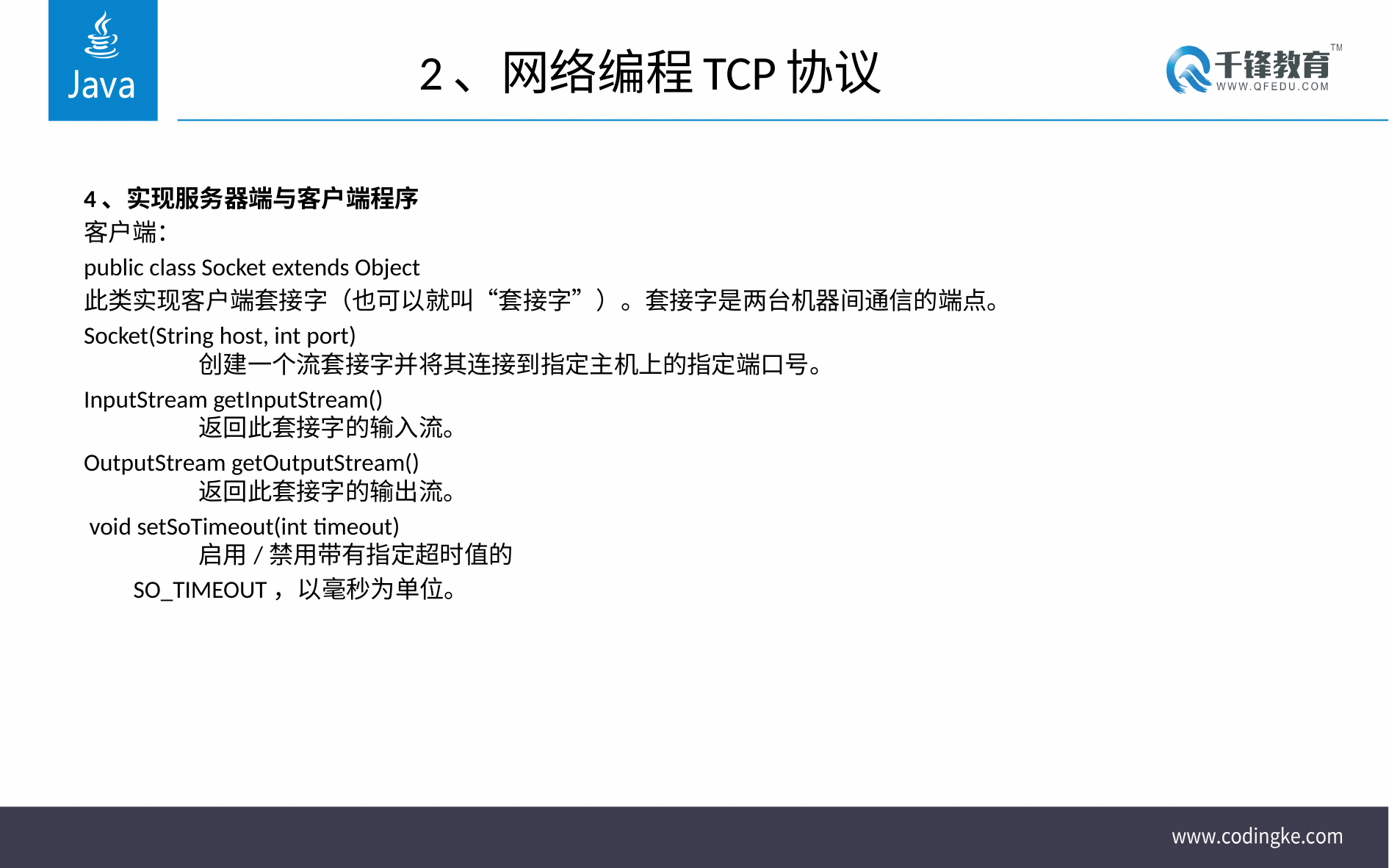

# 2、网络编程TCP协议
4、实现服务器端与客户端程序
客户端：
public class Socket extends Object
此类实现客户端套接字（也可以就叫“套接字”）。套接字是两台机器间通信的端点。
Socket(String host, int port)
          创建一个流套接字并将其连接到指定主机上的指定端口号。
InputStream getInputStream()
          返回此套接字的输入流。
OutputStream getOutputStream()
          返回此套接字的输出流。
 void setSoTimeout(int timeout)
          启用/禁用带有指定超时值的
         SO_TIMEOUT，以毫秒为单位。